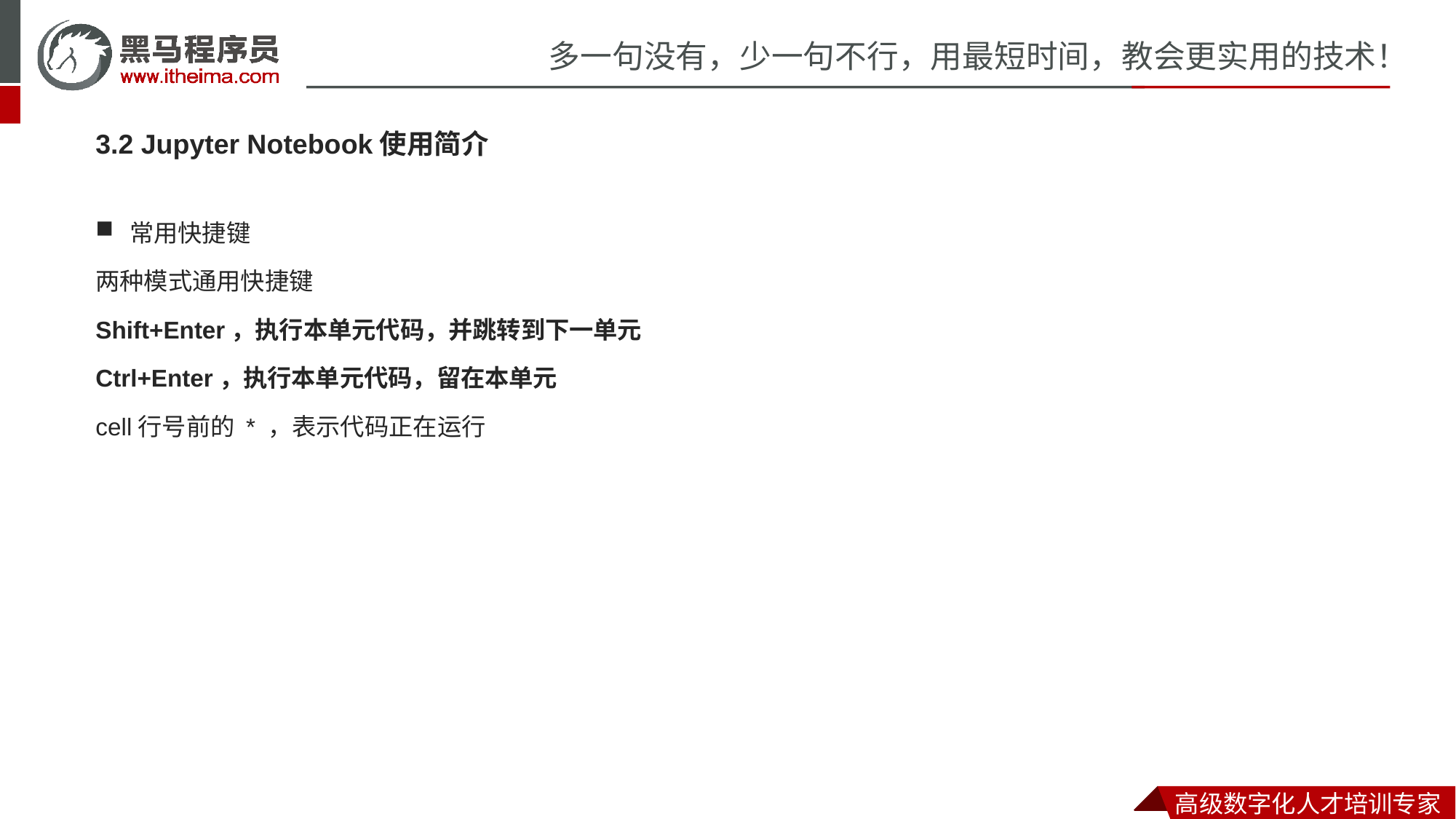

3.2 Jupyter Notebook使用简介
常用快捷键
两种模式通用快捷键
Shift+Enter，执行本单元代码，并跳转到下一单元
Ctrl+Enter，执行本单元代码，留在本单元
cell行号前的 * ，表示代码正在运行